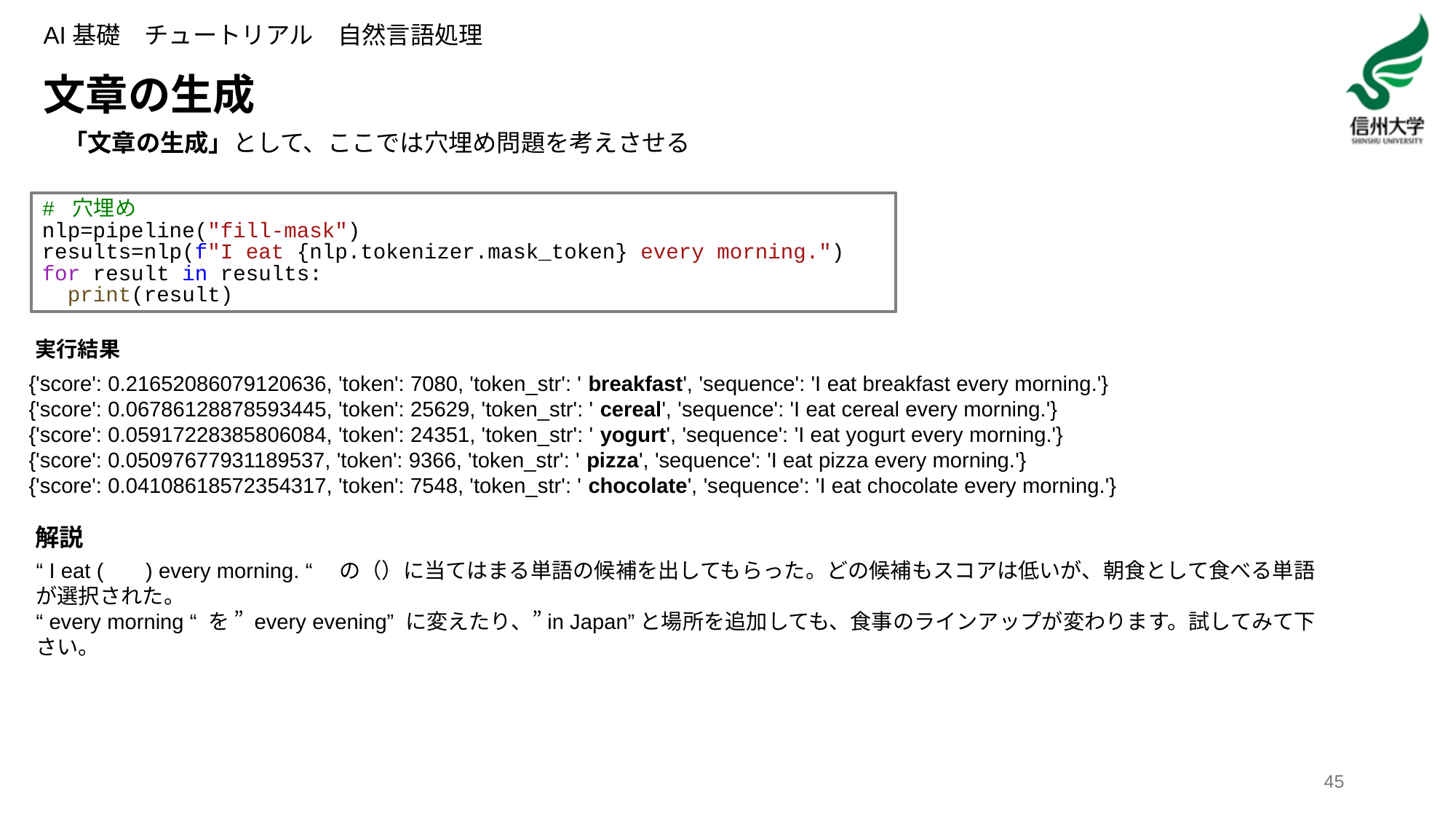

AI基礎　チュートリアル　自然言語処理
# 文章の生成
「文章の生成」として、ここでは穴埋め問題を考えさせる
# 穴埋め
nlp=pipeline("fill-mask")
results=nlp(f"I eat {nlp.tokenizer.mask_token} every morning.")
for result in results:
  print(result)
実行結果
{'score': 0.21652086079120636, 'token': 7080, 'token_str': ' breakfast', 'sequence': 'I eat breakfast every morning.'}
{'score': 0.06786128878593445, 'token': 25629, 'token_str': ' cereal', 'sequence': 'I eat cereal every morning.'}
{'score': 0.05917228385806084, 'token': 24351, 'token_str': ' yogurt', 'sequence': 'I eat yogurt every morning.'}
{'score': 0.05097677931189537, 'token': 9366, 'token_str': ' pizza', 'sequence': 'I eat pizza every morning.'}
{'score': 0.04108618572354317, 'token': 7548, 'token_str': ' chocolate', 'sequence': 'I eat chocolate every morning.'}
解説
“ I eat (       ) every morning. “　の（）に当てはまる単語の候補を出してもらった。どの候補もスコアは低いが、朝食として食べる単語が選択された。
“ every morning “ を ” every evening” に変えたり、”in Japan”と場所を追加しても、食事のラインアップが変わります。試してみて下さい。
45